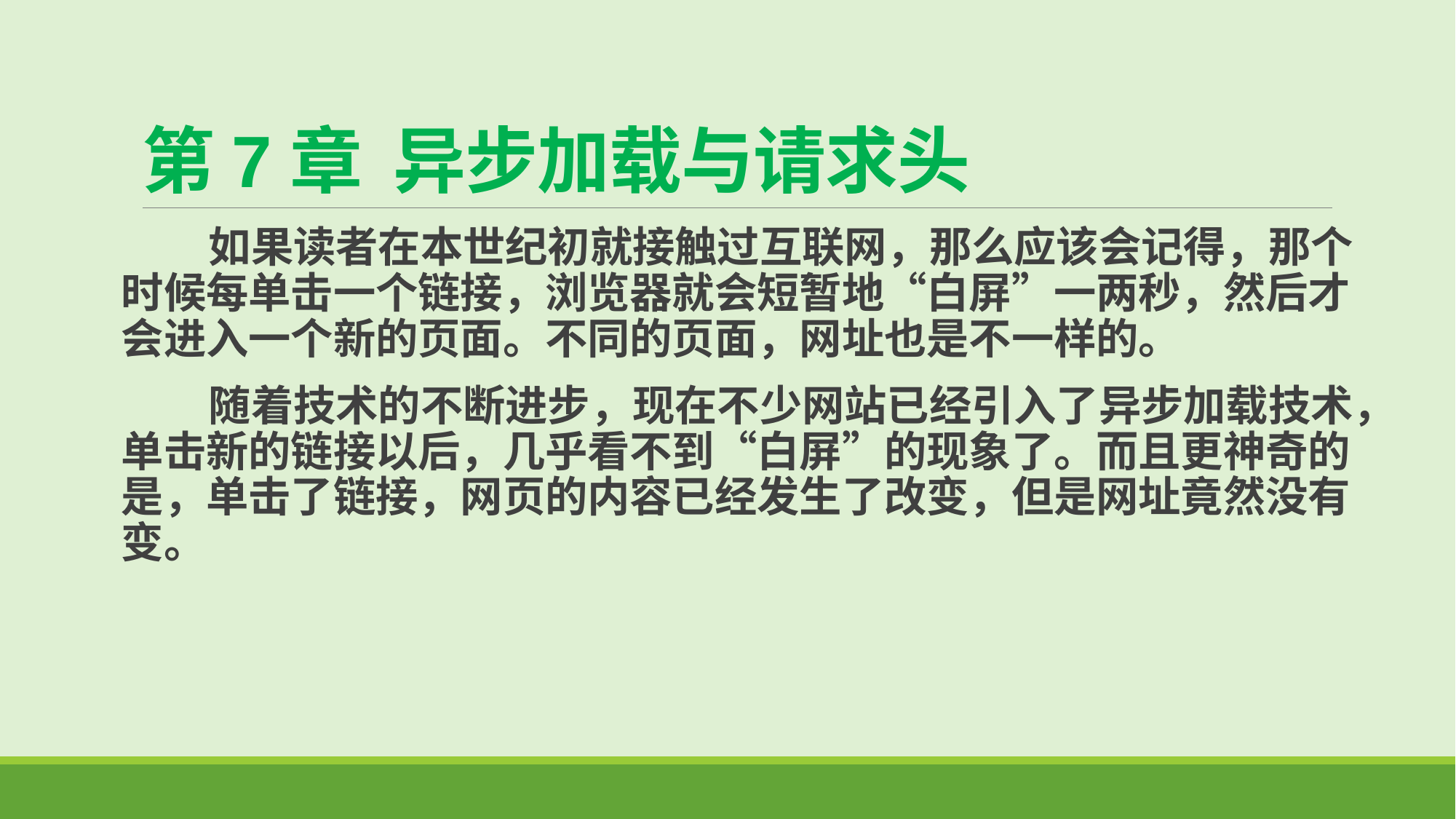

# 第7章  异步加载与请求头
        如果读者在本世纪初就接触过互联网，那么应该会记得，那个时候每单击一个链接，浏览器就会短暂地“白屏”一两秒，然后才会进入一个新的页面。不同的页面，网址也是不一样的。
        随着技术的不断进步，现在不少网站已经引入了异步加载技术，单击新的链接以后，几乎看不到“白屏”的现象了。而且更神奇的是，单击了链接，网页的内容已经发生了改变，但是网址竟然没有变。